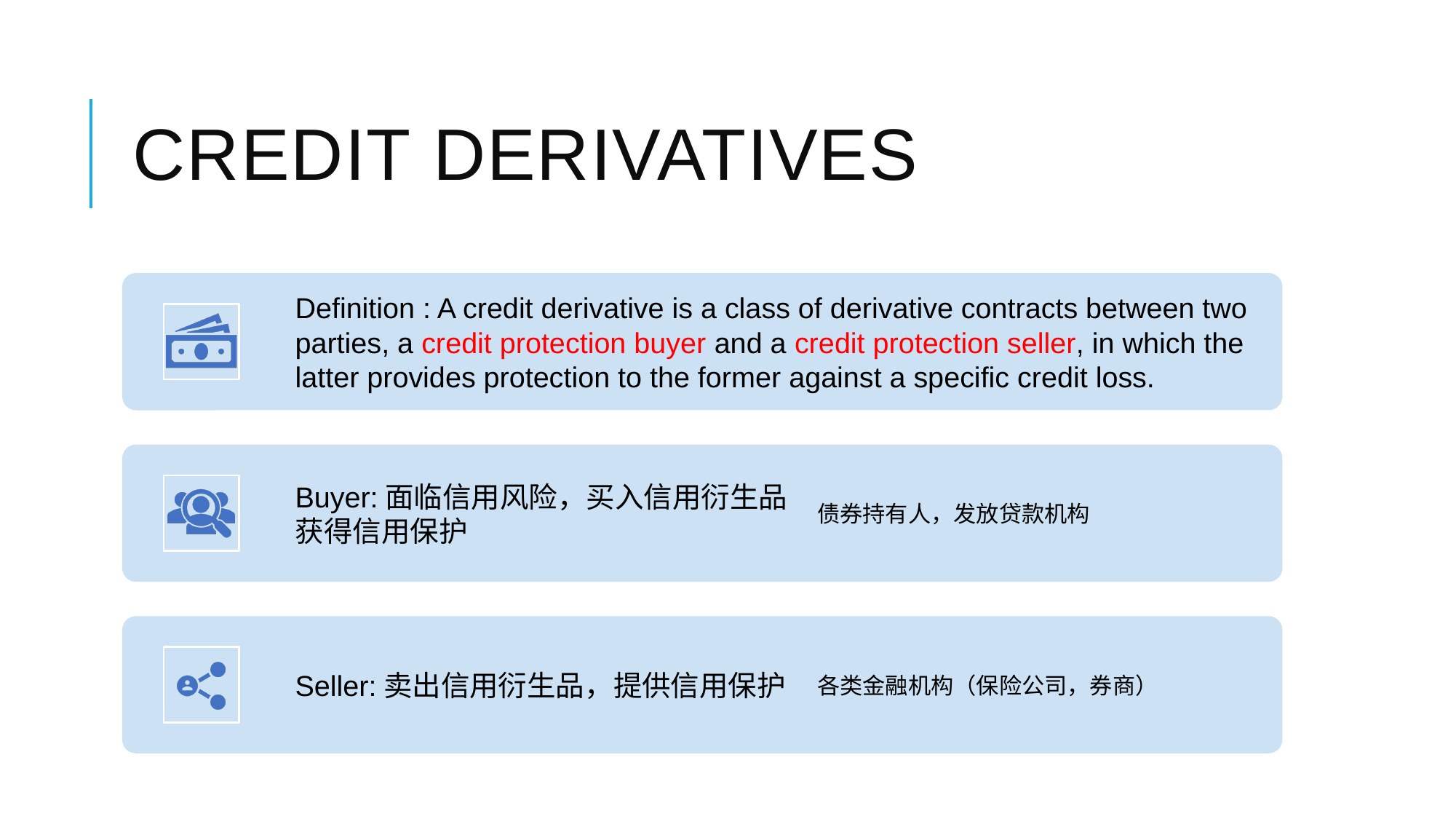

# Credit Derivatives
Definition : A credit derivative is a class of derivative contracts between two parties, a credit protection buyer and a credit protection seller, in which the latter provides protection to the former against a specific credit loss.
Buyer:面临信用风险，买入信用衍生品获得信用保护
债券持有人，发放贷款机构
Seller:卖出信用衍生品，提供信用保护
各类金融机构（保险公司，券商）